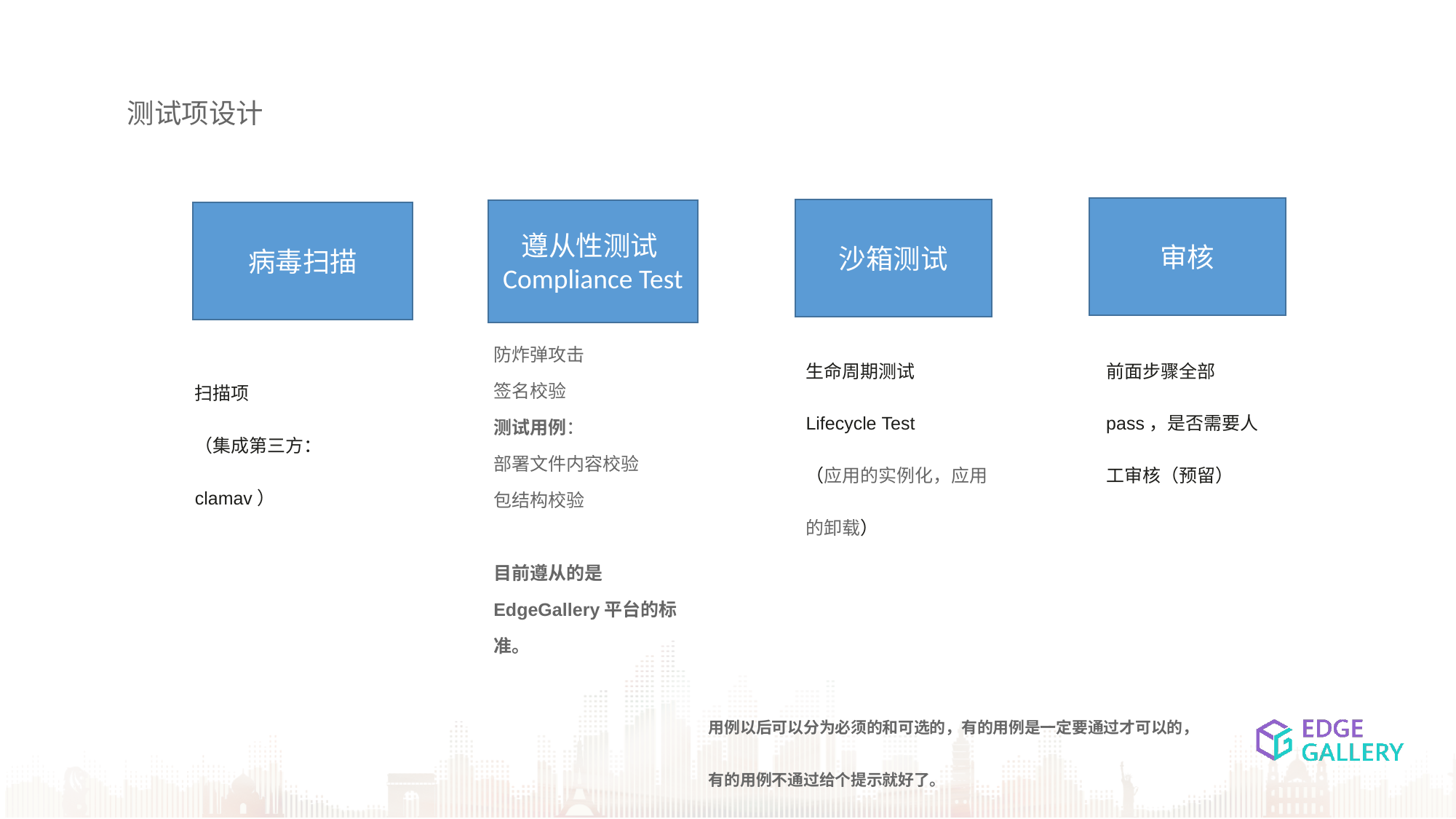

测试项设计
审核
沙箱测试
遵从性测试Compliance Test
病毒扫描
防炸弹攻击
签名校验
测试用例：
部署文件内容校验
包结构校验

目前遵从的是EdgeGallery平台的标准。
生命周期测试Lifecycle Test
（应用的实例化，应用的卸载）
前面步骤全部pass，是否需要人工审核（预留）
扫描项
（集成第三方：clamav）

用例以后可以分为必须的和可选的，有的用例是一定要通过才可以的，有的用例不通过给个提示就好了。